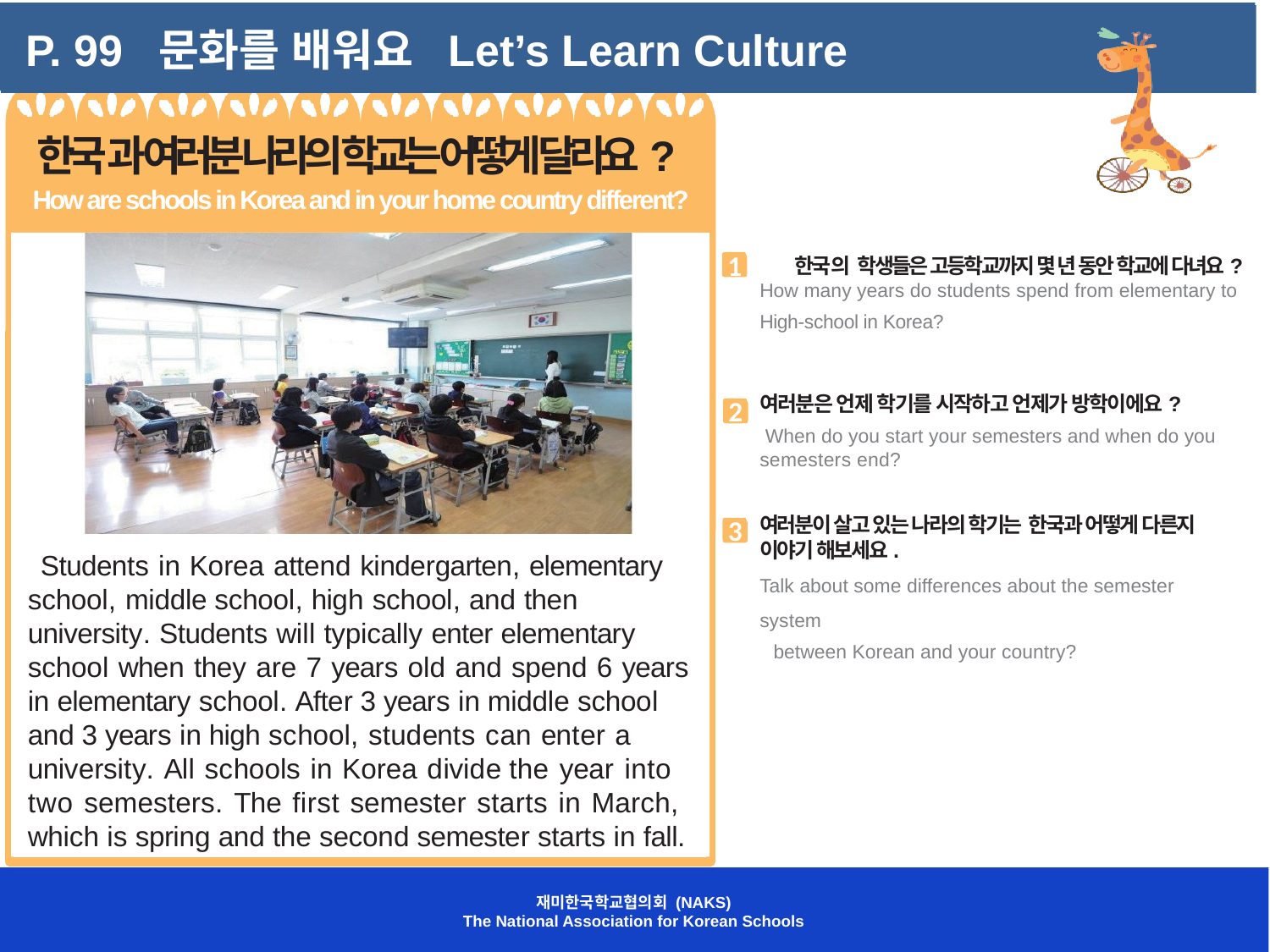

P. 99  문화를 배워요  Let’s Learn Culture

한국과 여러분 나라의 학교는 어떻게 달라요?
How are schools in Korea and in your home country different?

1
	한국의  학생들은 고등학교까지 몇 년 동안 학교에 다녀요? How many years do students spend from elementary to
High-school in Korea?

여러분은 언제 학기를 시작하고 언제가 방학이에요?
 When do you start your semesters and when do you semesters end?

여러분이 살고 있는 나라의 학기는  한국과 어떻게 다른지 이야기 해보세요.
Talk about some differences about the semester system
  between Korean and your country?

2
3
출처: 한국학중앙연구원
Students in Korea attend kindergarten, elementary school, middle school, high school, and then university. Students will typically enter elementary school when they are 7 years old and spend 6 years in elementary school. After 3 years in middle school and 3 years in high school, students can enter a university. All schools in Korea divide the year into two semesters. The first semester starts in March, which is spring and the second semester starts in fall.